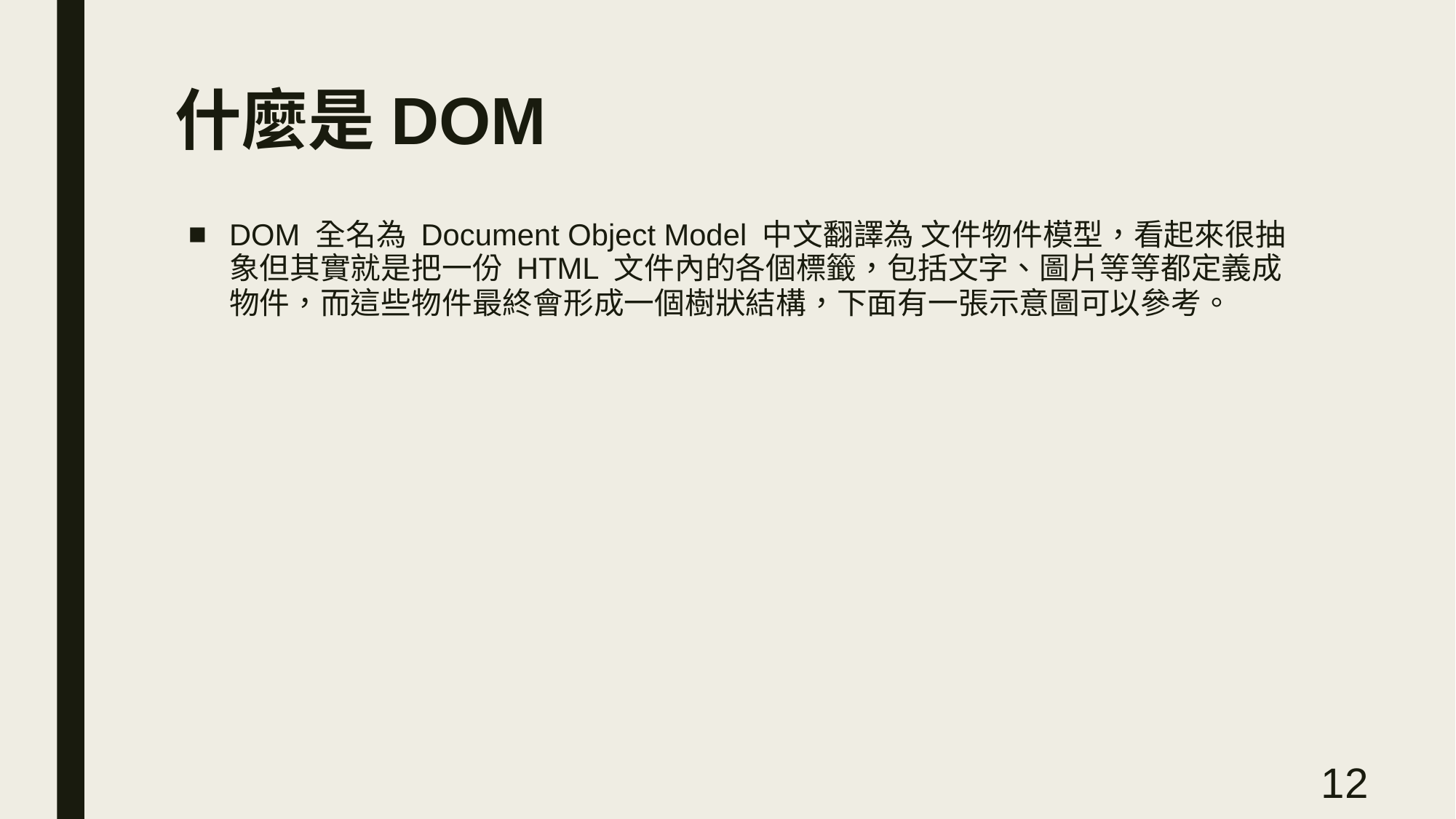

# 什麼是DOM
DOM 全名為 Document Object Model 中文翻譯為 文件物件模型，看起來很抽象但其實就是把一份 HTML 文件內的各個標籤，包括文字、圖片等等都定義成物件，而這些物件最終會形成一個樹狀結構，下面有一張示意圖可以參考。

12